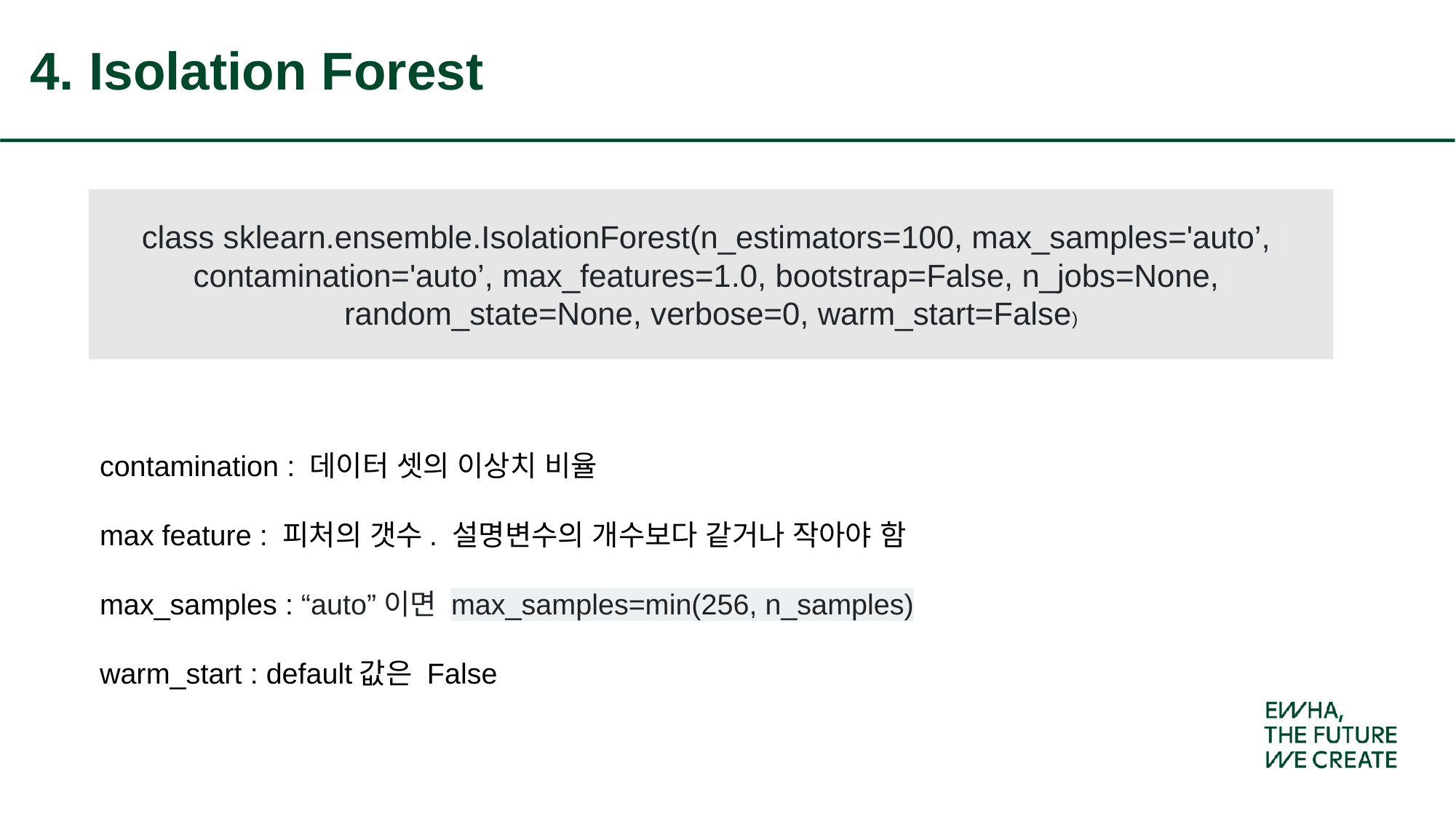

# 4. Isolation Forest
class sklearn.ensemble.IsolationForest(n_estimators=100, max_samples='auto’,  contamination='auto’, max_features=1.0, bootstrap=False, n_jobs=None,  random_state=None, verbose=0, warm_start=False)
contamination : 데이터 셋의 이상치 비율

max feature : 피처의 갯수. 설명변수의 개수보다 같거나 작아야 함

max_samples : “auto”이면 max_samples=min(256, n_samples)

warm_start : default값은 False